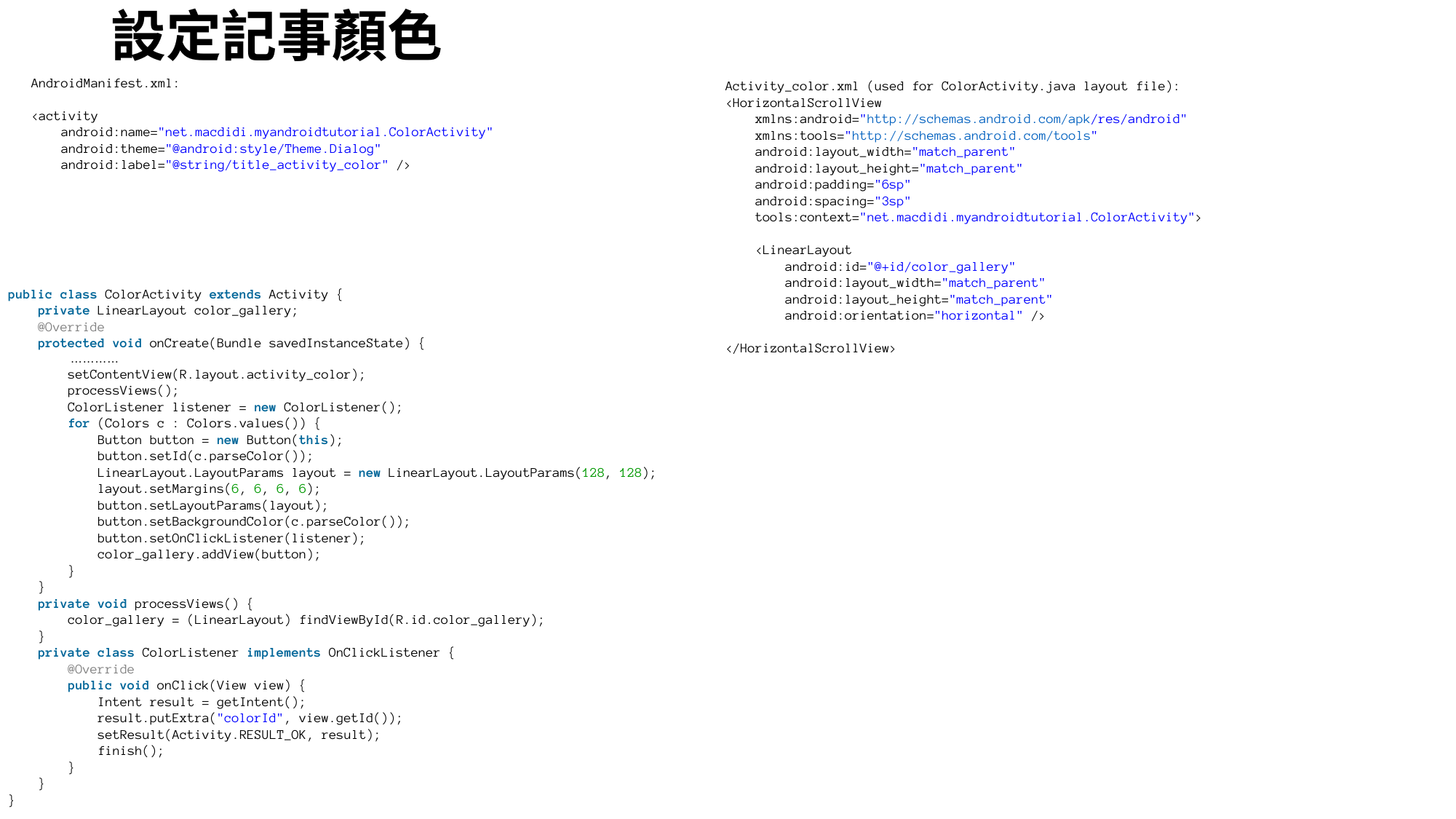

# 設定記事顏色
AndroidManifest.xml:

<activity
    android:name="net.macdidi.myandroidtutorial.ColorActivity"
    android:theme="@android:style/Theme.Dialog"
    android:label="@string/title_activity_color" />
Activity_color.xml (used for ColorActivity.java layout file):
<HorizontalScrollView
    xmlns:android="http://schemas.android.com/apk/res/android"
    xmlns:tools="http://schemas.android.com/tools"
    android:layout_width="match_parent"
    android:layout_height="match_parent"
    android:padding="6sp"
    android:spacing="3sp"
    tools:context="net.macdidi.myandroidtutorial.ColorActivity">

    <LinearLayout
        android:id="@+id/color_gallery"
        android:layout_width="match_parent"
        android:layout_height="match_parent"
        android:orientation="horizontal" />

</HorizontalScrollView>
public class ColorActivity extends Activity {
    private LinearLayout color_gallery;
    @Override
    protected void onCreate(Bundle savedInstanceState) {
                  …………
        setContentView(R.layout.activity_color);
        processViews();
        ColorListener listener = new ColorListener();
        for (Colors c : Colors.values()) {
            Button button = new Button(this);
            button.setId(c.parseColor());
            LinearLayout.LayoutParams layout = new LinearLayout.LayoutParams(128, 128);
            layout.setMargins(6, 6, 6, 6);
            button.setLayoutParams(layout);
            button.setBackgroundColor(c.parseColor());
            button.setOnClickListener(listener);
            color_gallery.addView(button);
        }
    }
    private void processViews() {
        color_gallery = (LinearLayout) findViewById(R.id.color_gallery);
    }
    private class ColorListener implements OnClickListener {
        @Override
        public void onClick(View view) {
            Intent result = getIntent();
            result.putExtra("colorId", view.getId());
            setResult(Activity.RESULT_OK, result);
            finish();
        }
    }
}